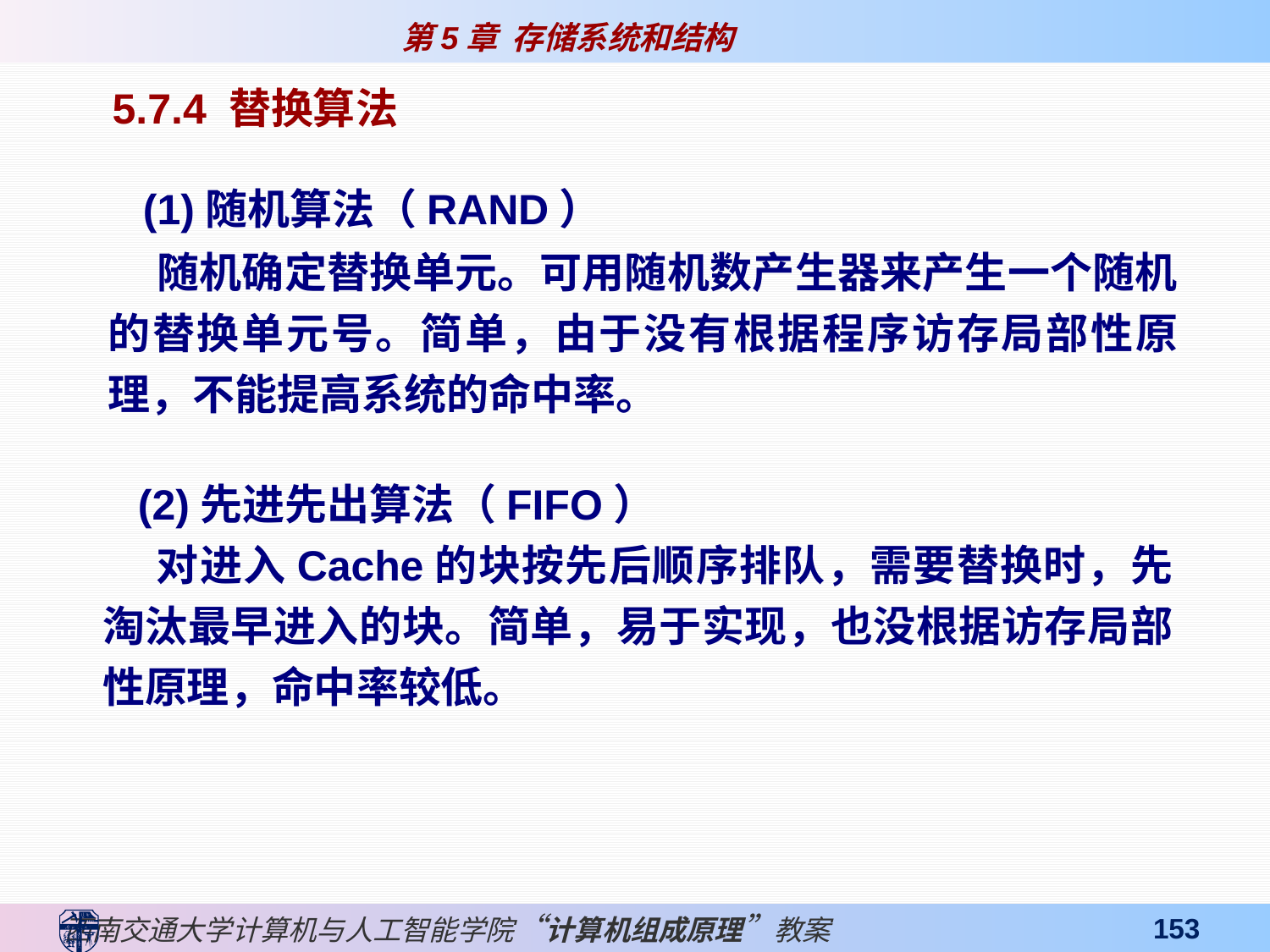

5.7.4 替换算法
   (1)随机算法（RAND）
    随机确定替换单元。可用随机数产生器来产生一个随机的替换单元号。简单，由于没有根据程序访存局部性原理，不能提高系统的命中率。
   (2)先进先出算法（FIFO）
    对进入Cache的块按先后顺序排队，需要替换时，先淘汰最早进入的块。简单，易于实现，也没根据访存局部性原理，命中率较低。